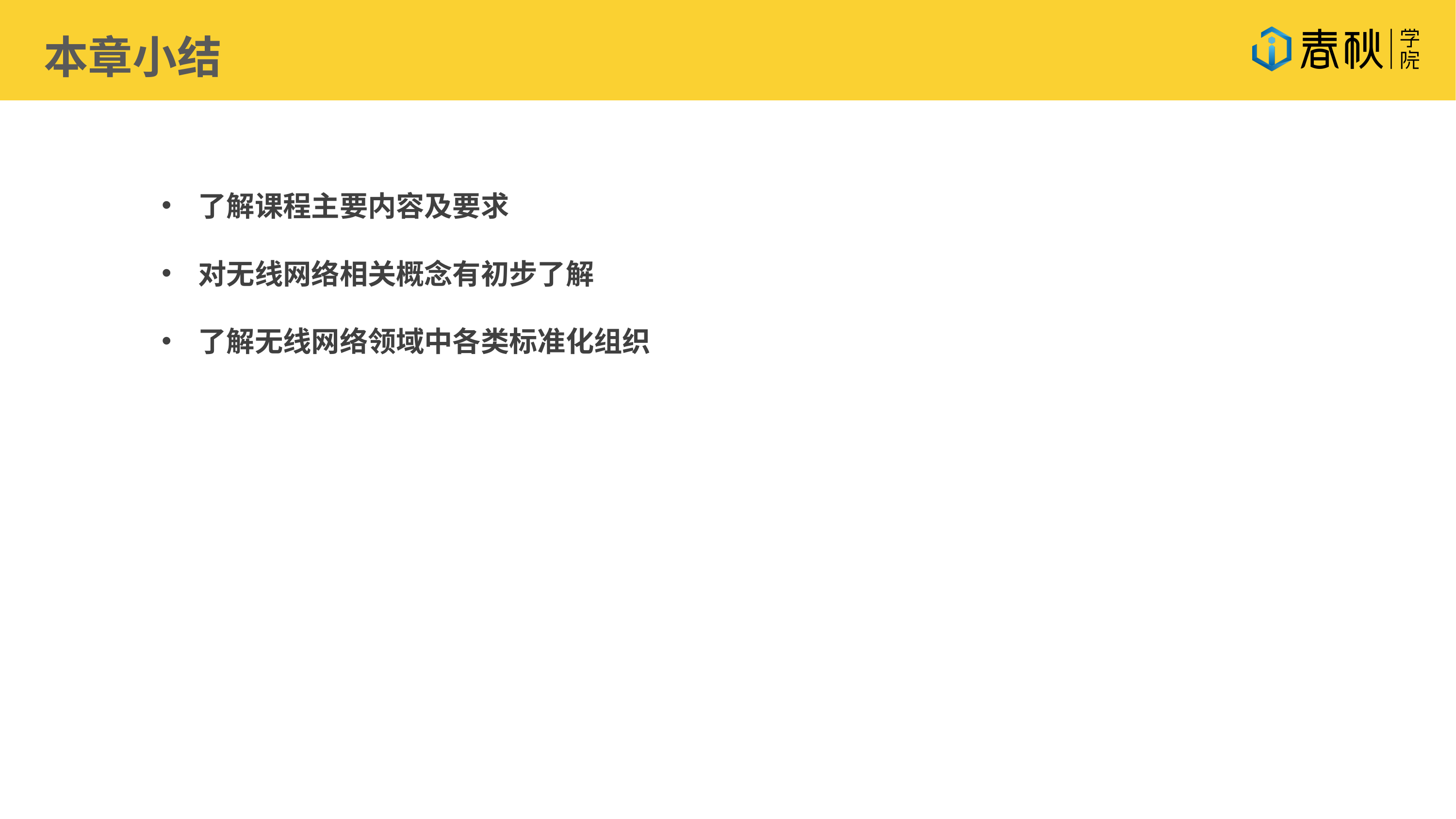

本章小结
了解课程主要内容及要求
对无线网络相关概念有初步了解
了解无线网络领域中各类标准化组织